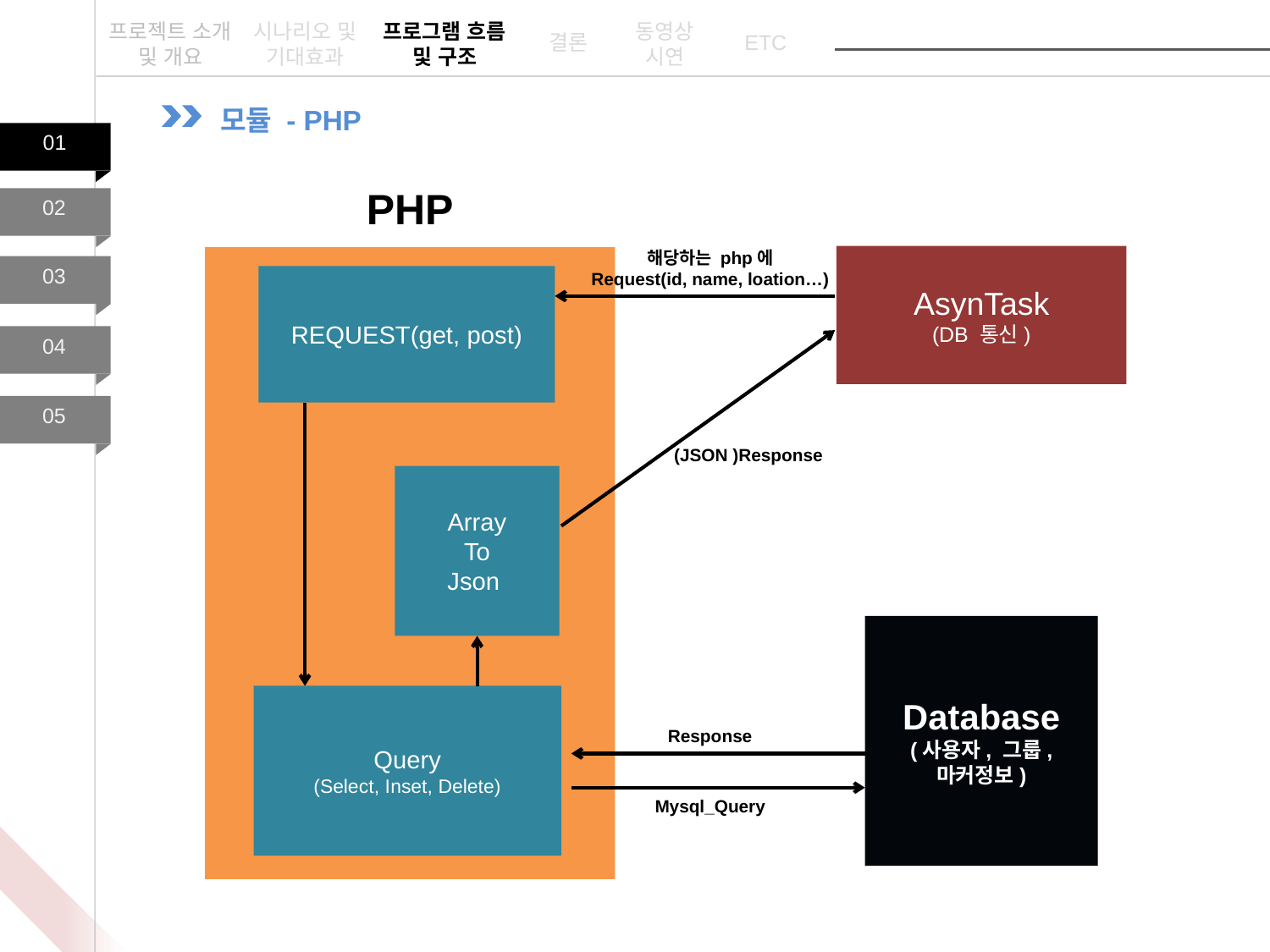

프로젝트 소개 및 개요
시나리오 및 기대효과
프로그램 흐름 및 구조
동영상
시연
ETC
결론
모듈 - PHP

01

02

해당하는 php에
Request(id, name, loation…)
AsynTask
(DB 통신)
PHP

03
REQUEST(get, post)

04

05
(JSON )Response

Array
To
Json
Database
(사용자, 그룹, 마커정보)
Query
(Select, Inset, Delete)
Response
Mysql_Query